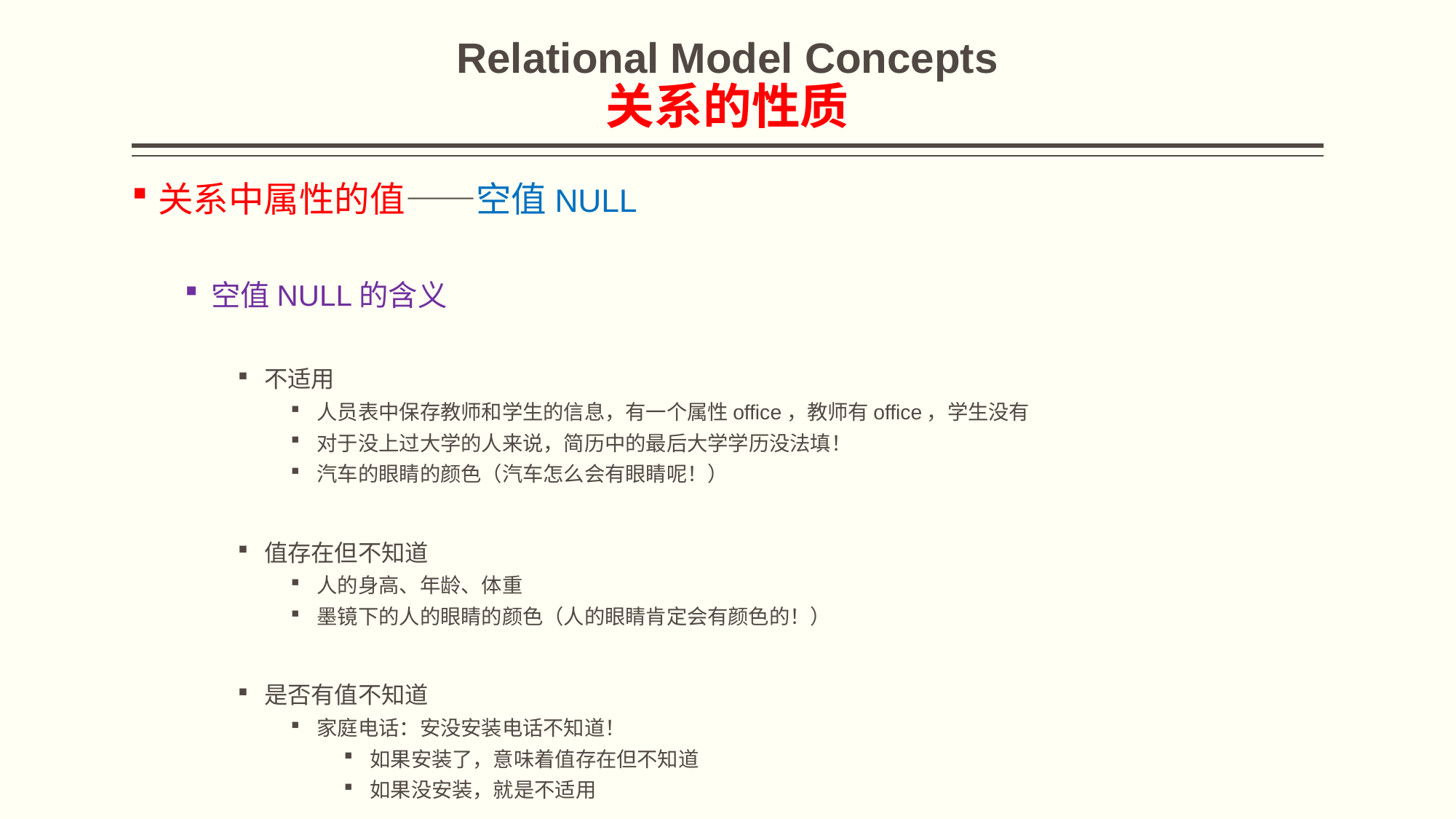

# Relational Model Concepts 关系的性质
关系中属性的值——空值NULL

空值NULL的含义

不适用
人员表中保存教师和学生的信息，有一个属性office，教师有office，学生没有
对于没上过大学的人来说，简历中的最后大学学历没法填！
汽车的眼睛的颜色（汽车怎么会有眼睛呢！）

值存在但不知道
人的身高、年龄、体重
墨镜下的人的眼睛的颜色（人的眼睛肯定会有颜色的！）

是否有值不知道
家庭电话：安没安装电话不知道！
如果安装了，意味着值存在但不知道
如果没安装，就是不适用